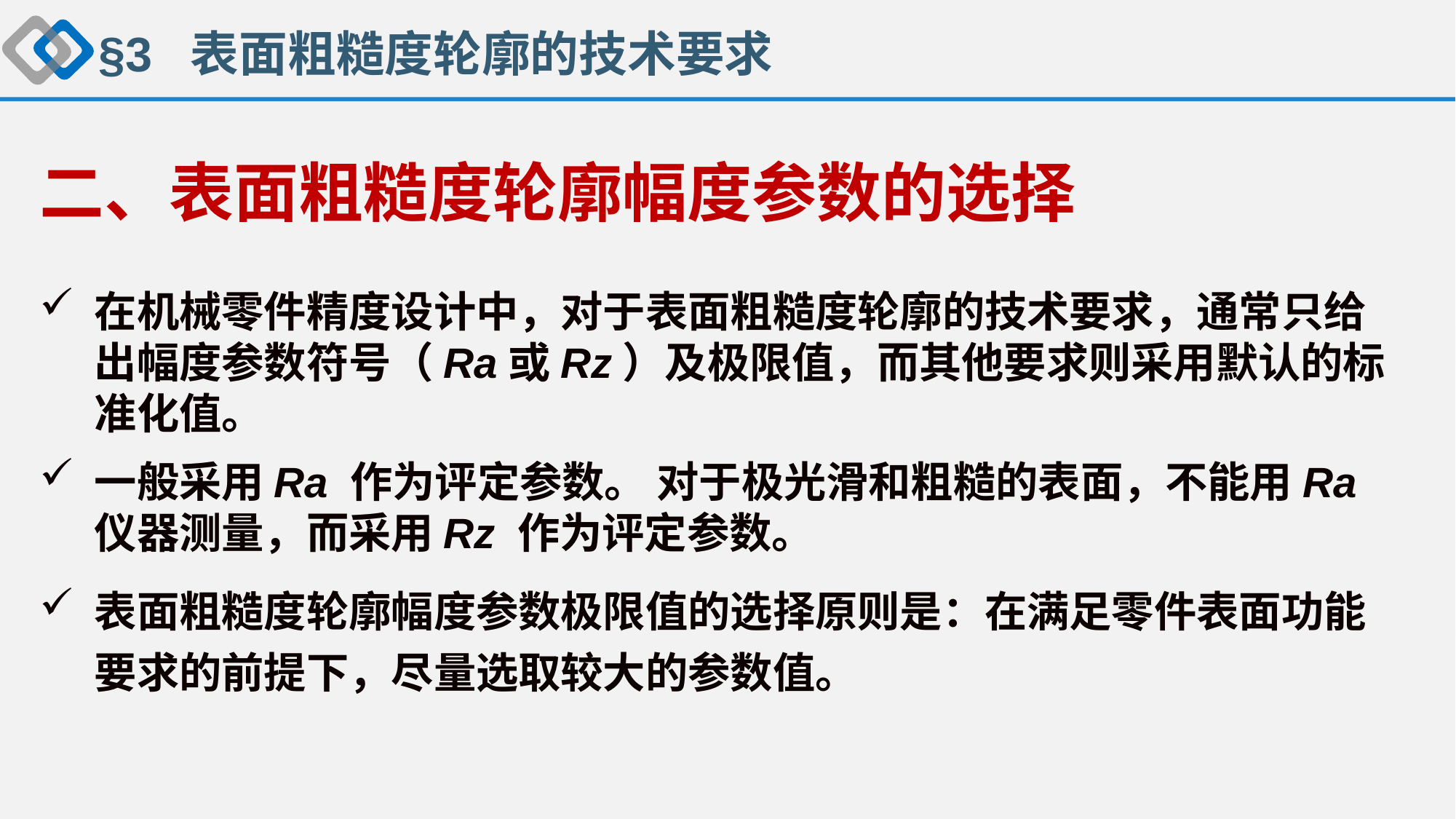

§3  表面粗糙度轮廓的技术要求
# 二、表面粗糙度轮廓幅度参数的选择
在机械零件精度设计中，对于表面粗糙度轮廓的技术要求，通常只给出幅度参数符号（Ra或Rz）及极限值，而其他要求则采用默认的标准化值。
一般采用Ra 作为评定参数。 对于极光滑和粗糙的表面，不能用Ra 仪器测量，而采用Rz 作为评定参数。
表面粗糙度轮廓幅度参数极限值的选择原则是：在满足零件表面功能要求的前提下，尽量选取较大的参数值。